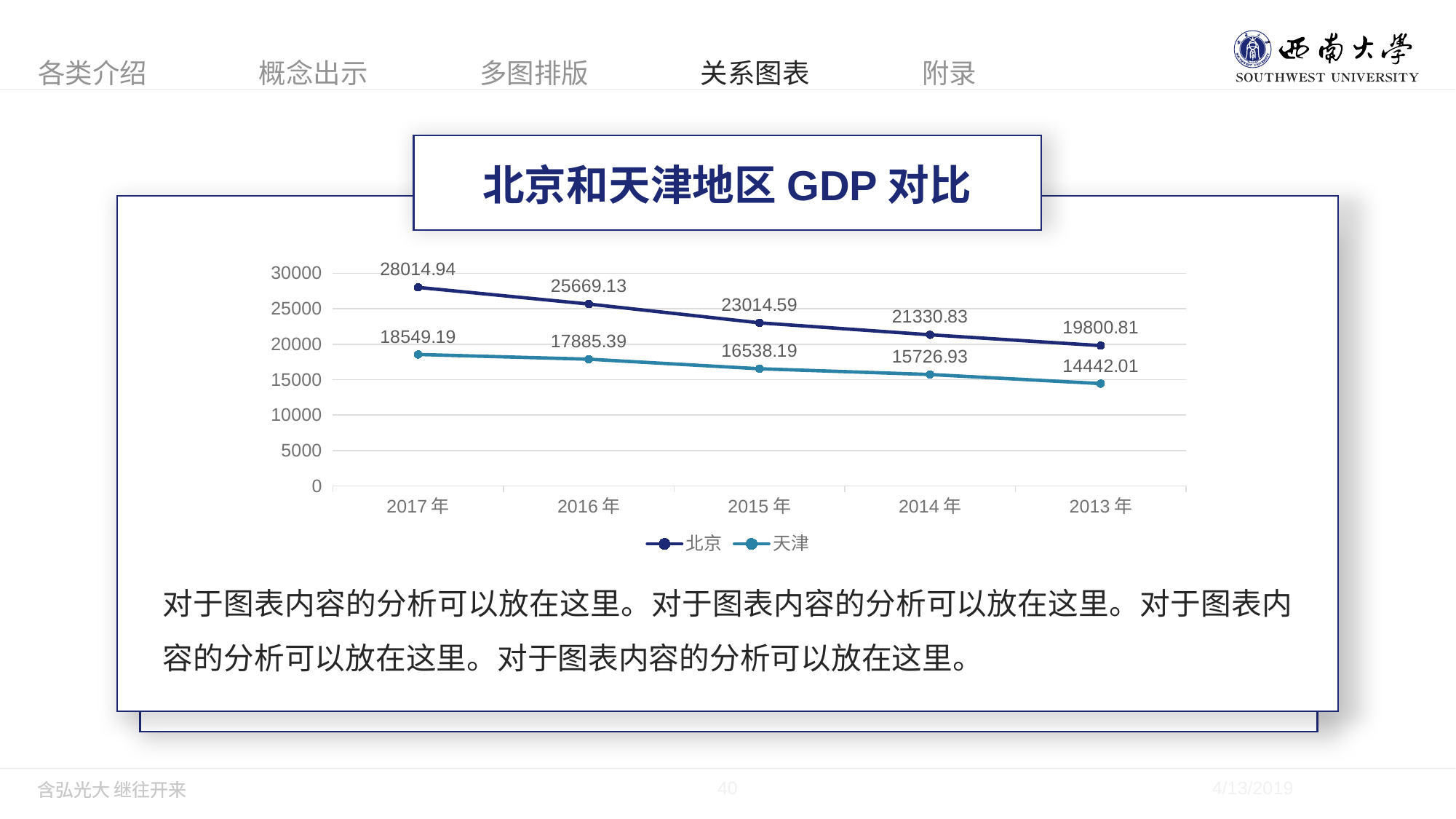

北京和天津地区GDP对比

### Chart

| Category | 北京 | 天津 |
|---|---|---|
| 2017年 | 28014.94 | 18549.19 |
| 2016年 | 25669.13 | 17885.39 |
| 2015年 | 23014.59 | 16538.19 |
| 2014年 | 21330.83 | 15726.93 |
| 2013年 | 19800.81 | 14442.01 |
对于图表内容的分析可以放在这里。对于图表内容的分析可以放在这里。对于图表内容的分析可以放在这里。对于图表内容的分析可以放在这里。
40
4/13/2019